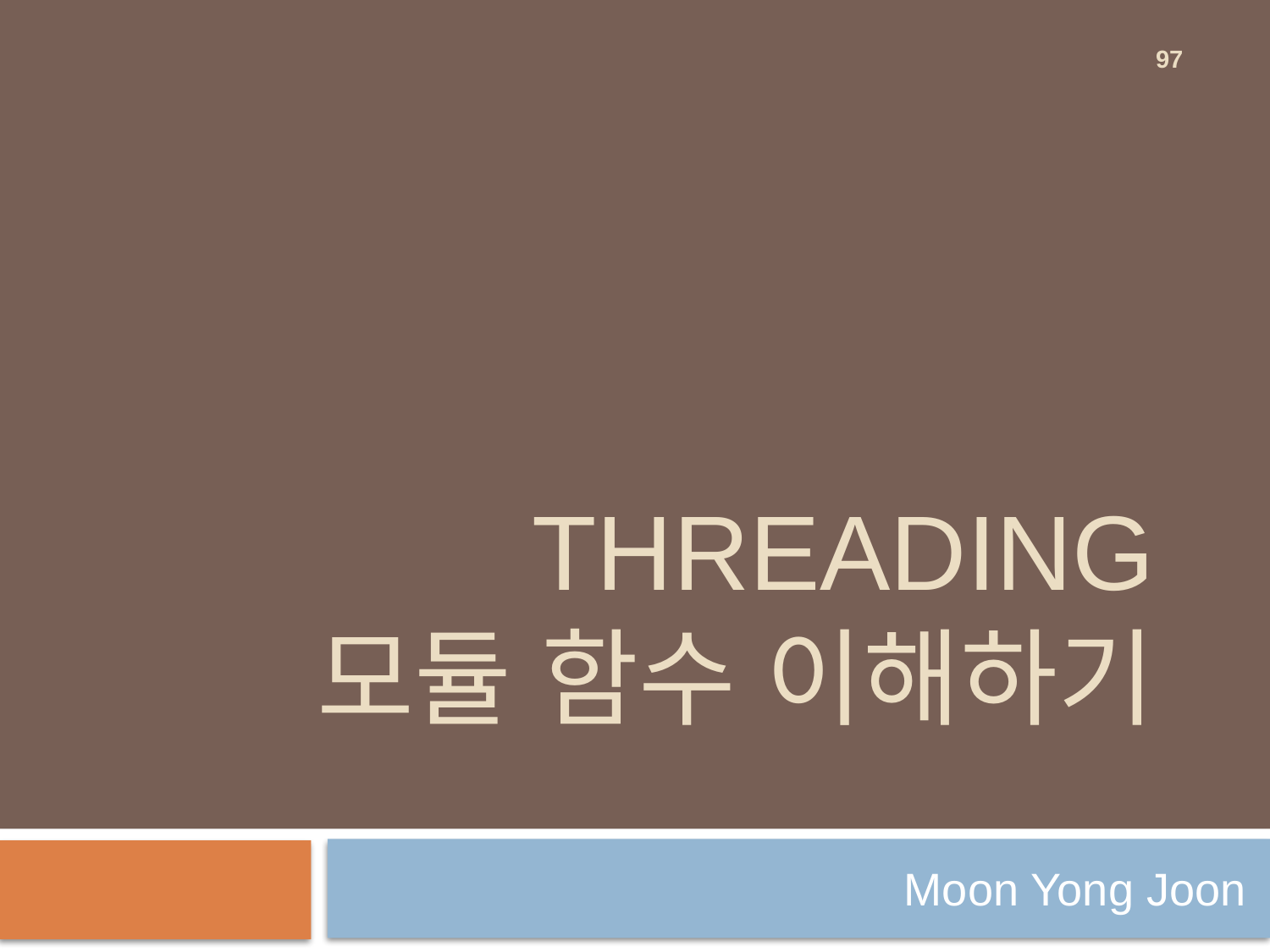

97
# Threading 모듈 함수 이해하기
Moon Yong Joon